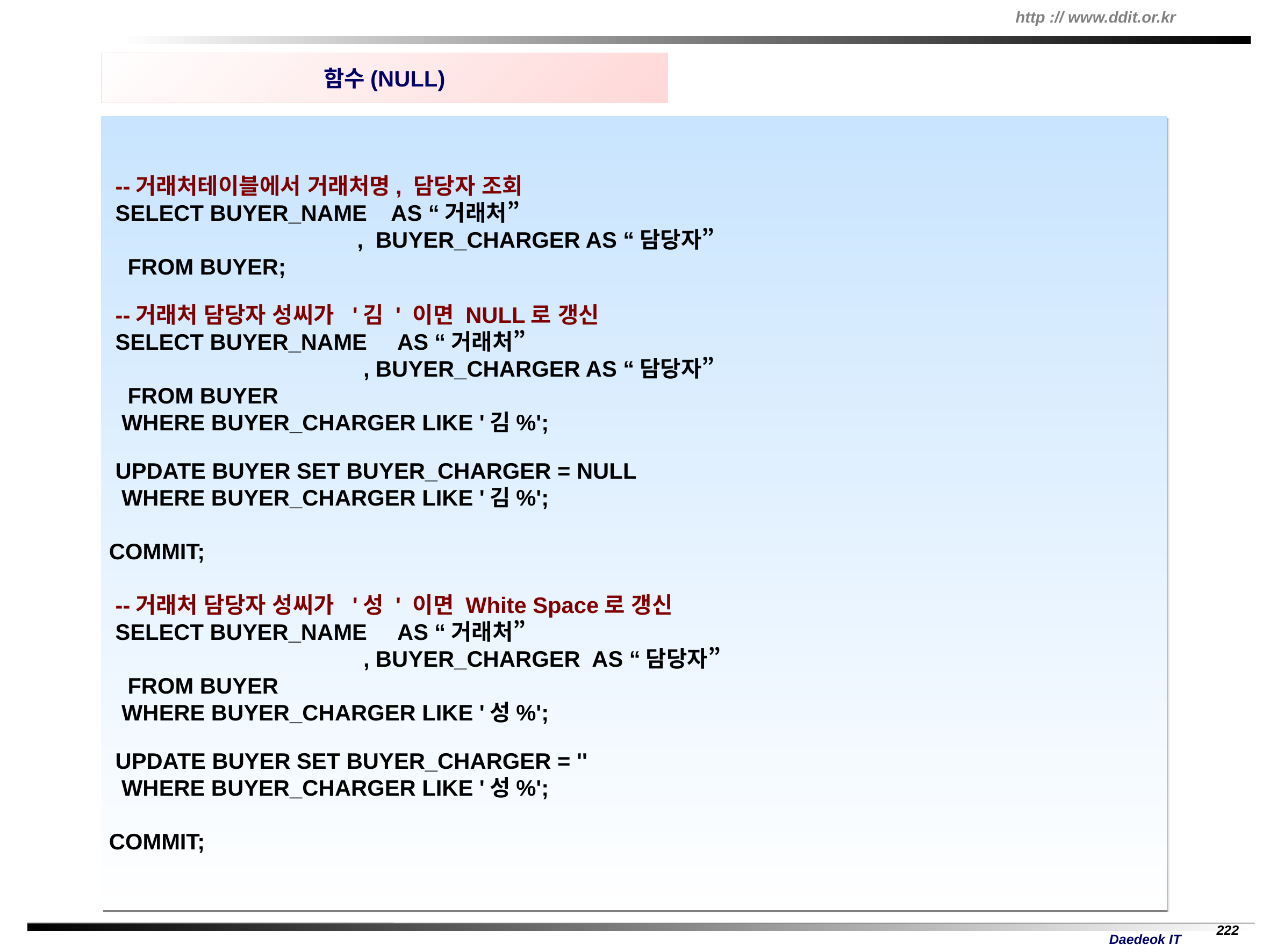

함수(NULL)
 --거래처테이블에서 거래처명, 담당자 조회
 SELECT BUYER_NAME    AS “거래처”
			 ,  BUYER_CHARGER AS “담당자”
   FROM BUYER;

 --거래처 담당자 성씨가  '김 ' 이면 NULL로 갱신
 SELECT BUYER_NAME     AS “거래처”
	 	 	  , BUYER_CHARGER AS “담당자”
   FROM BUYER
  WHERE BUYER_CHARGER LIKE '김%';

 UPDATE BUYER SET BUYER_CHARGER = NULL
  WHERE BUYER_CHARGER LIKE '김%';

COMMIT;

 --거래처 담당자 성씨가  '성 ' 이면 White Space로 갱신
 SELECT BUYER_NAME     AS “거래처”
			  , BUYER_CHARGER  AS “담당자”
   FROM BUYER
  WHERE BUYER_CHARGER LIKE '성%';

 UPDATE BUYER SET BUYER_CHARGER = ''
  WHERE BUYER_CHARGER LIKE '성%';

COMMIT;